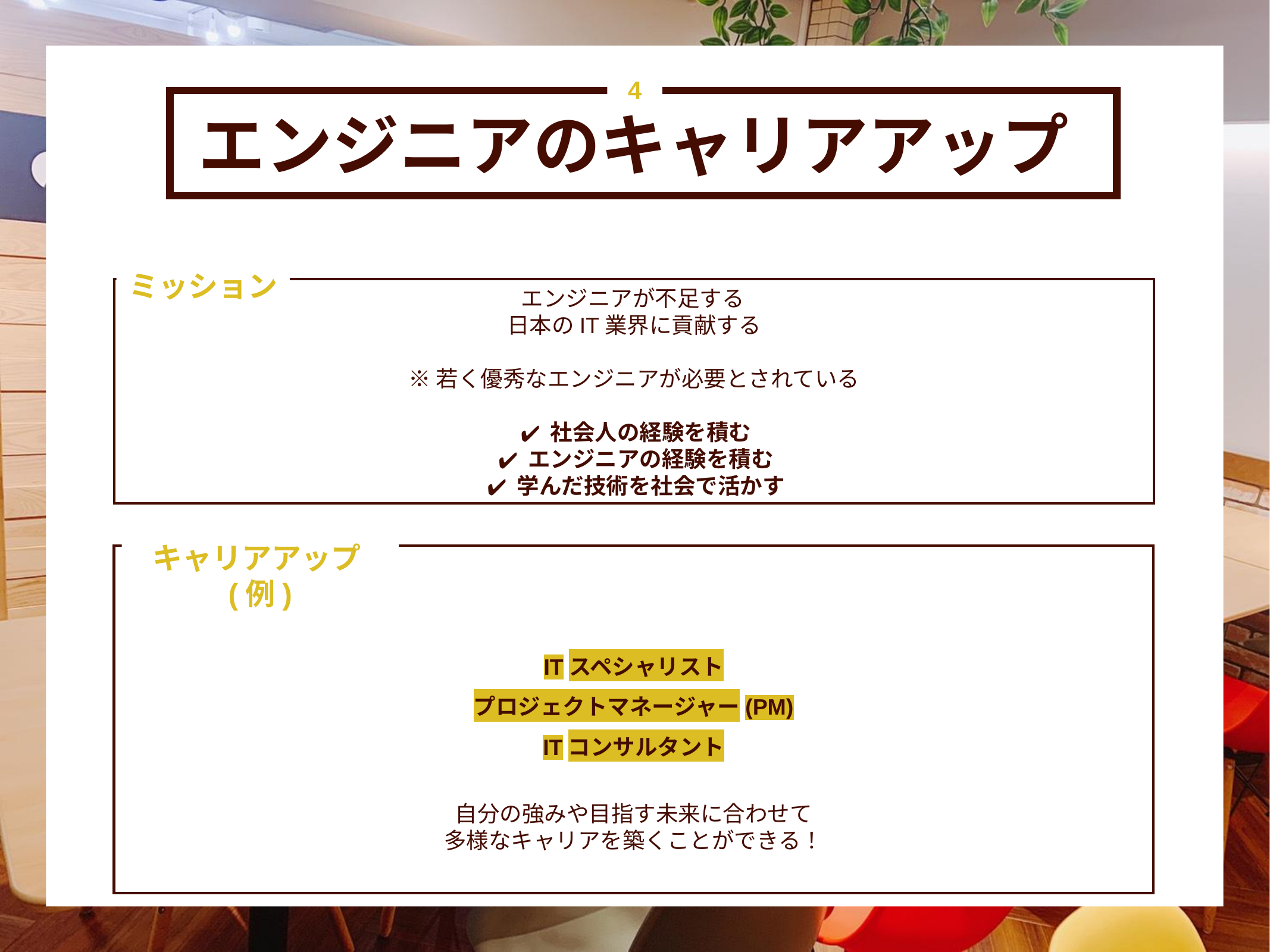

4

エンジニアのキャリアアップ
エンジニアが不足する
日本のIT業界に貢献する

※若く優秀なエンジニアが必要とされている

社会人の経験を積む
エンジニアの経験を積む
学んだ技術を社会で活かす
ミッション

ITスペシャリスト
プロジェクトマネージャー(PM)
ITコンサルタント

自分の強みや目指す未来に合わせて
多様なキャリアを築くことができる！

キャリアアップ(例)